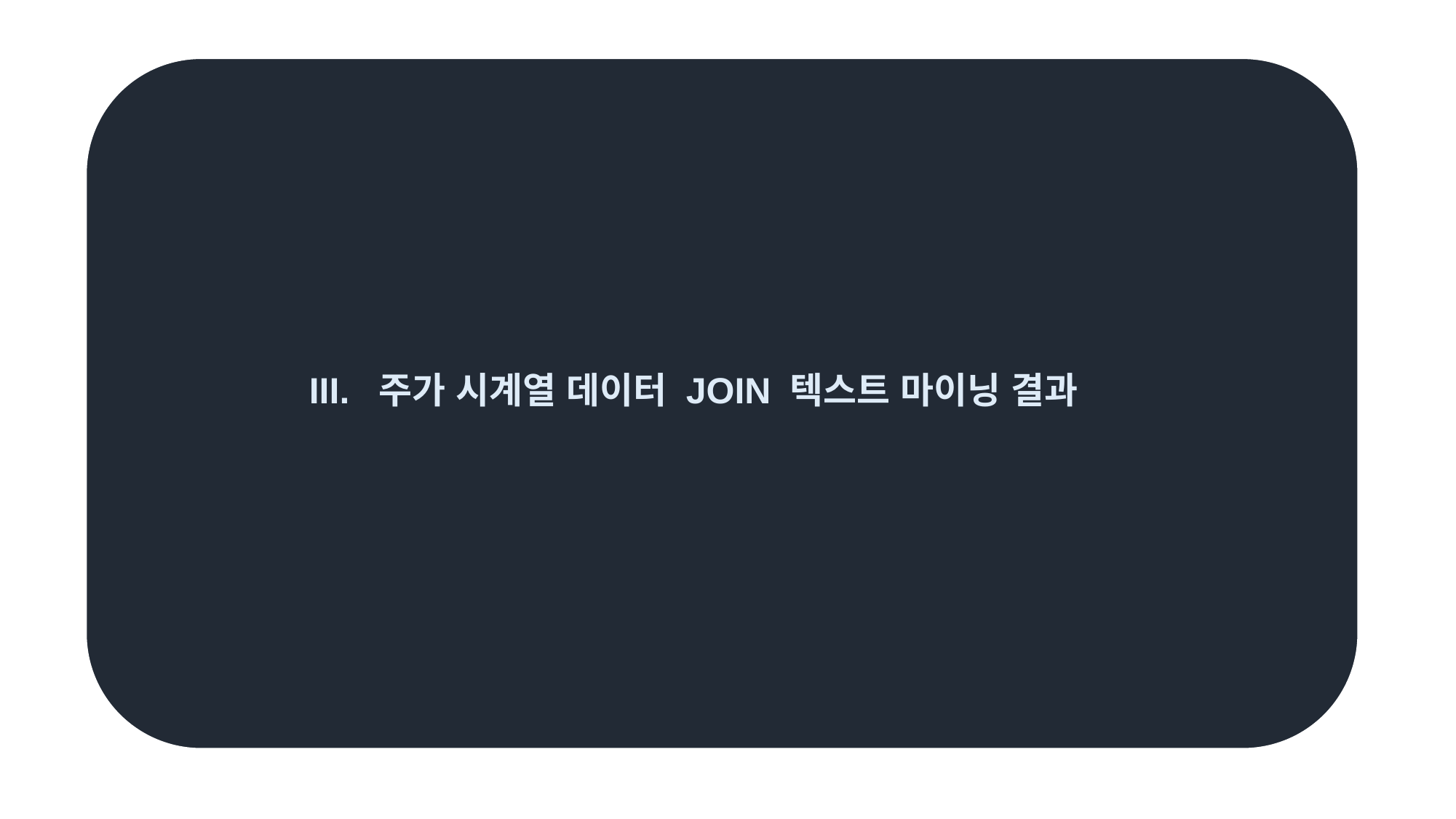

III.  주가 시계열 데이터 JOIN 텍스트 마이닝 결과